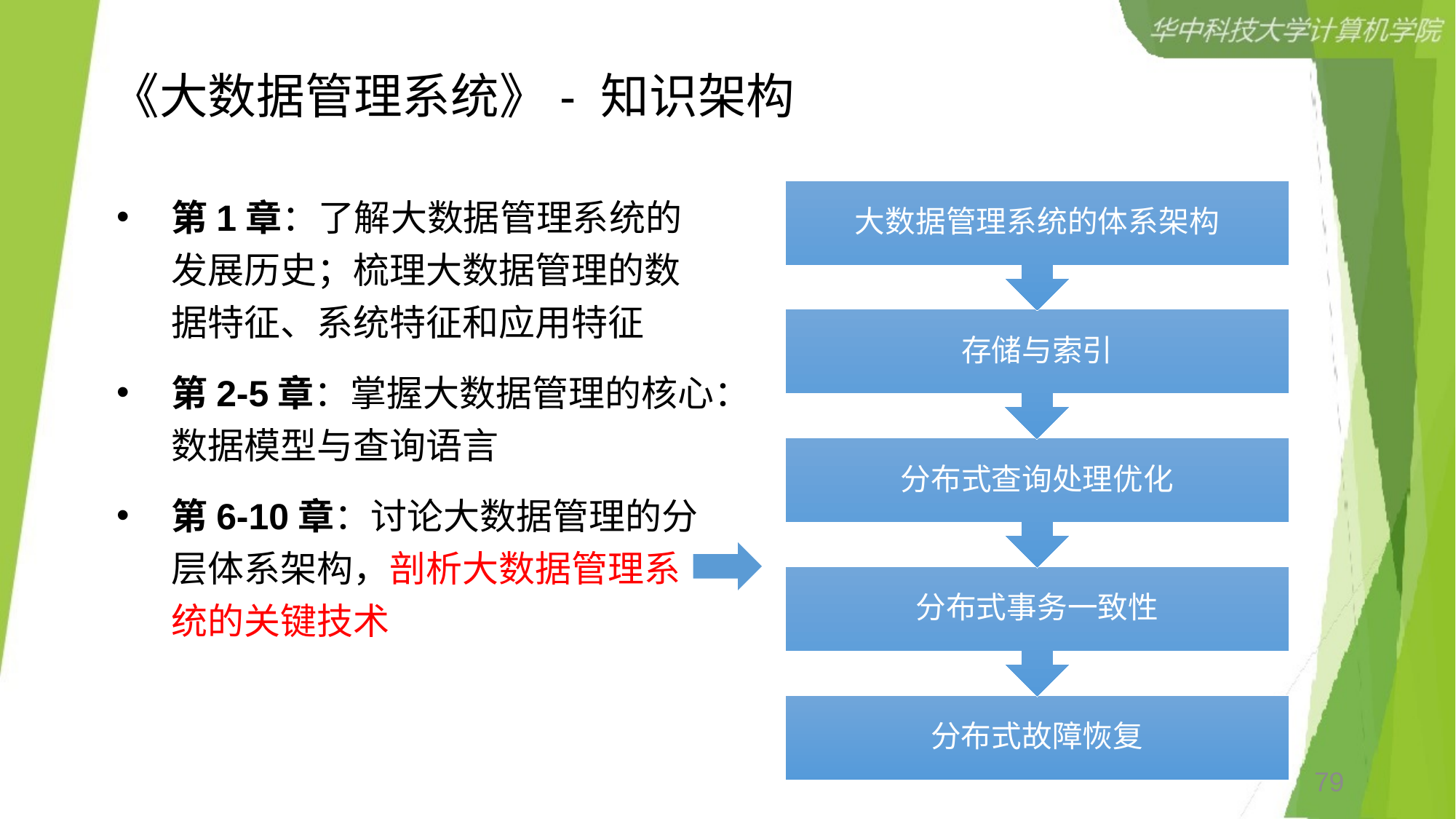

# 《大数据管理系统》- 知识架构
第1章：了解大数据管理系统的发展历史；梳理大数据管理的数据特征、系统特征和应用特征
第2-5章：掌握大数据管理的核心：数据模型与查询语言
第6-10章：讨论大数据管理的分层体系架构，剖析大数据管理系统的关键技术

分布式故障恢复
分布式事务一致性
分布式查询处理优化
存储与索引
大数据管理系统的体系架构

79